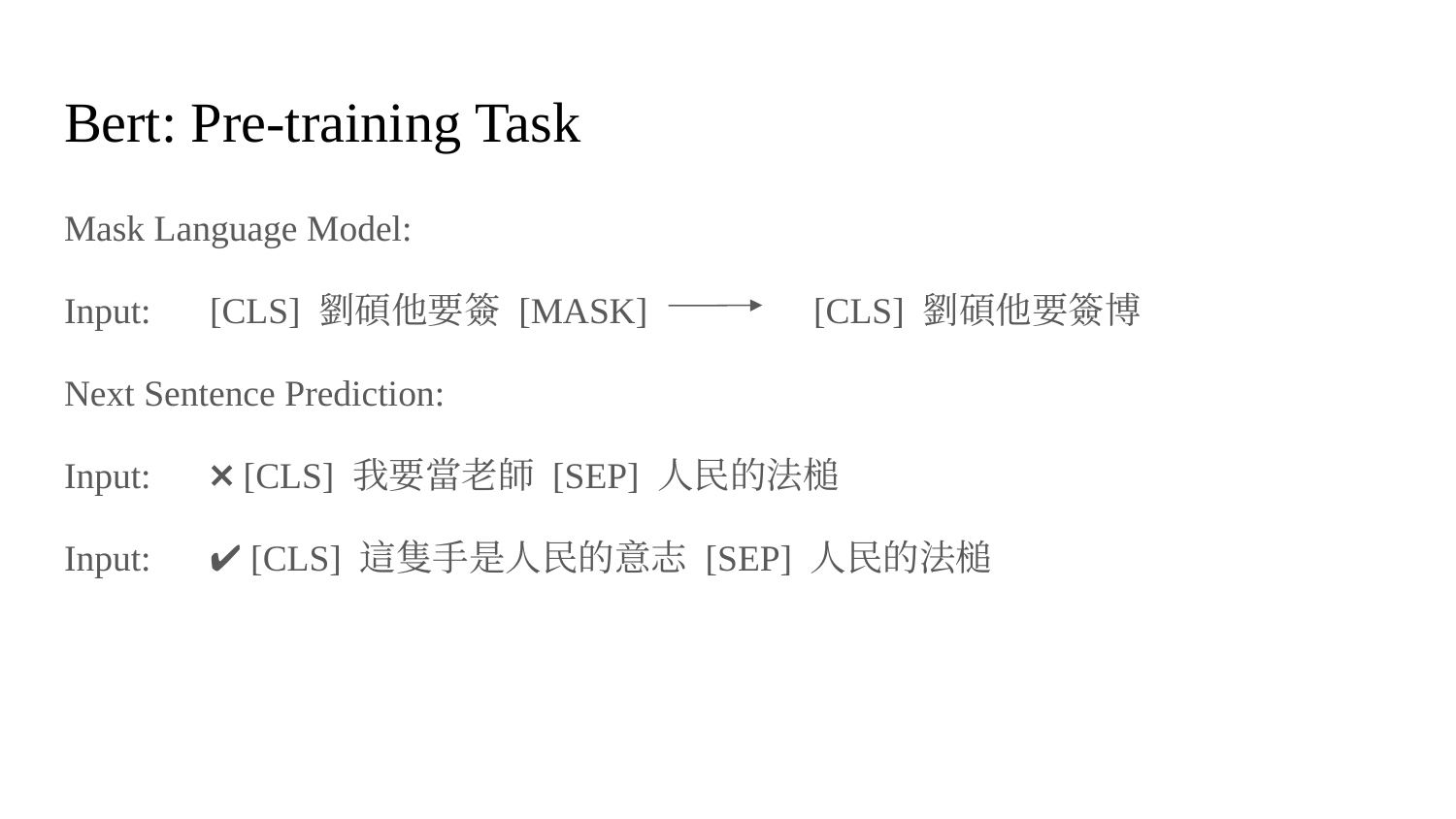

# Bert: Pre-training Task
Mask Language Model:
Input: 	[CLS] 劉碩他要簽 [MASK]                  [CLS] 劉碩他要簽博
Next Sentence Prediction:
Input:	❌ [CLS] 我要當老師 [SEP] 人民的法槌
Input:	✔️ [CLS] 這隻手是人民的意志 [SEP] 人民的法槌